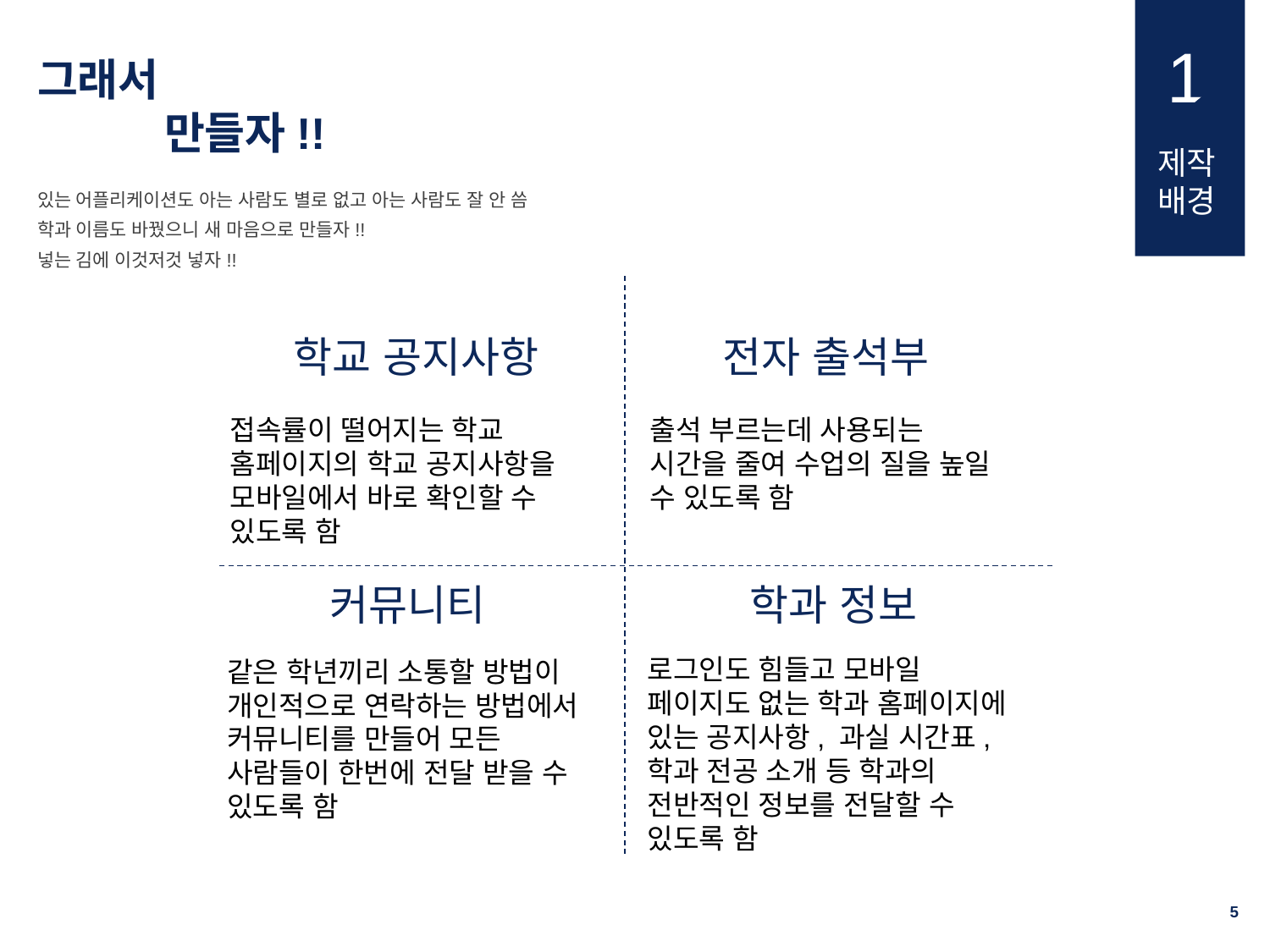

1

그래서
	만들자!!
제작배경
있는 어플리케이션도 아는 사람도 별로 없고 아는 사람도 잘 안 씀
학과 이름도 바꿨으니 새 마음으로 만들자!!
넣는 김에 이것저것 넣자!!
전자 출석부
학교 공지사항
접속률이 떨어지는 학교 홈페이지의 학교 공지사항을 모바일에서 바로 확인할 수 있도록 함
출석 부르는데 사용되는 시간을 줄여 수업의 질을 높일 수 있도록 함
학과 정보
커뮤니티
로그인도 힘들고 모바일 페이지도 없는 학과 홈페이지에 있는 공지사항, 과실 시간표, 학과 전공 소개 등 학과의 전반적인 정보를 전달할 수 있도록 함
같은 학년끼리 소통할 방법이 개인적으로 연락하는 방법에서 커뮤니티를 만들어 모든 사람들이 한번에 전달 받을 수 있도록 함
5